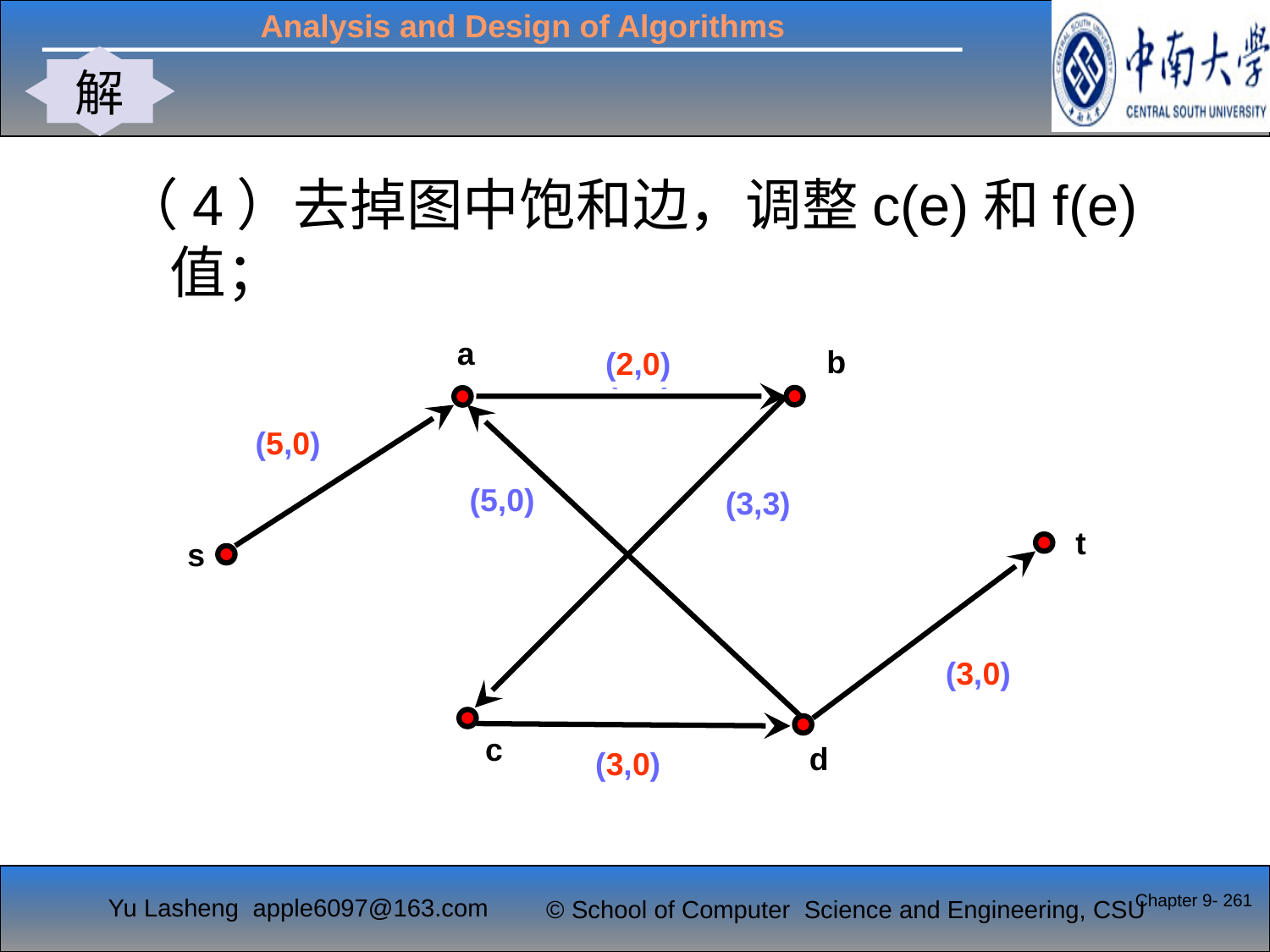

解
#
（4）去掉图中饱和边，调整c(e)和f(e)值；
a
b
(5,3)

(8,3)
(5,0)
t
s

(6,3)

c

(6,3)
d
(2,0)
(5,0)
(3,0)
(3,0)

(3,3)
Chapter 9- 261